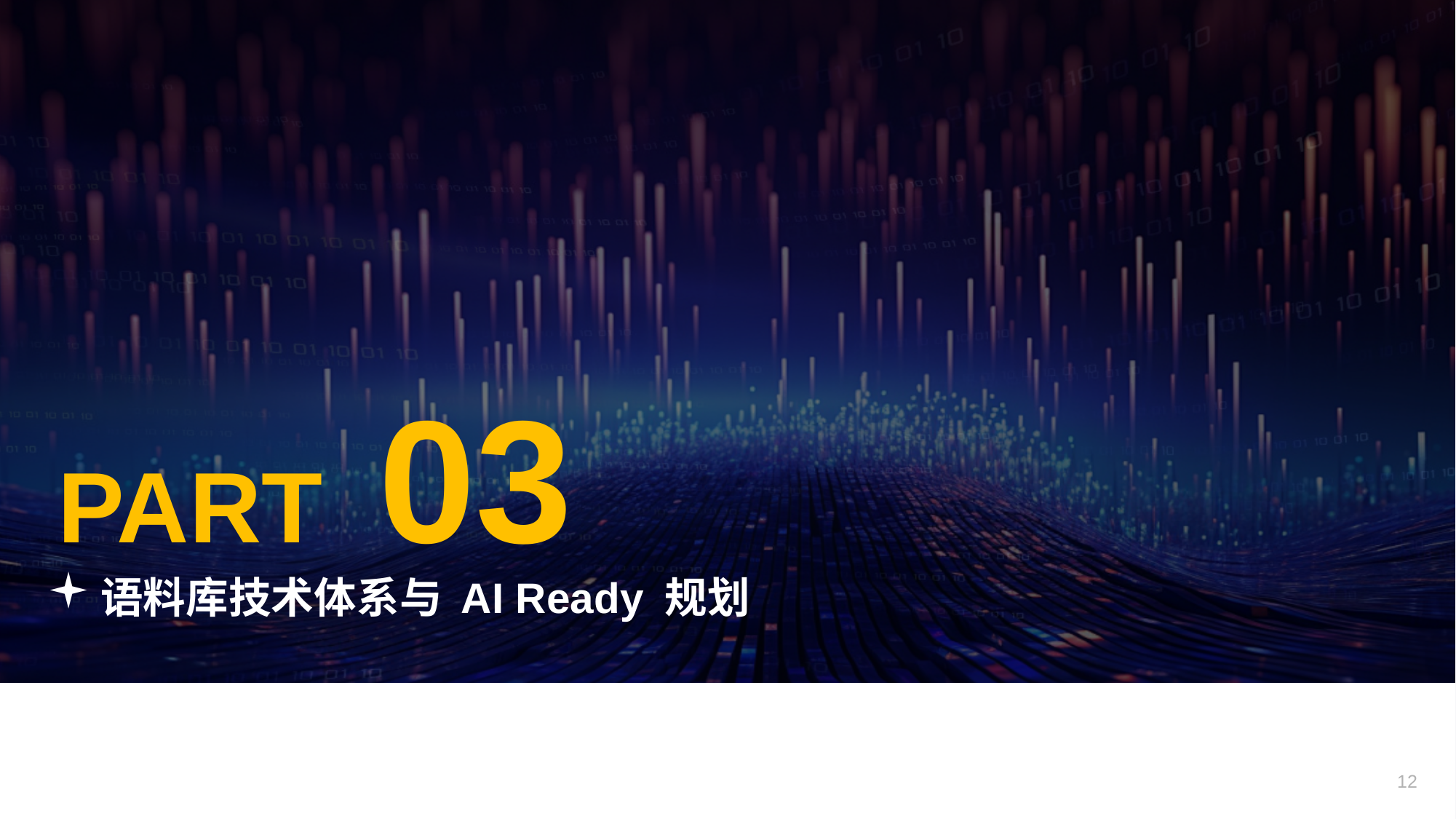

PART  03
语料库技术体系与 AI Ready 规划
12